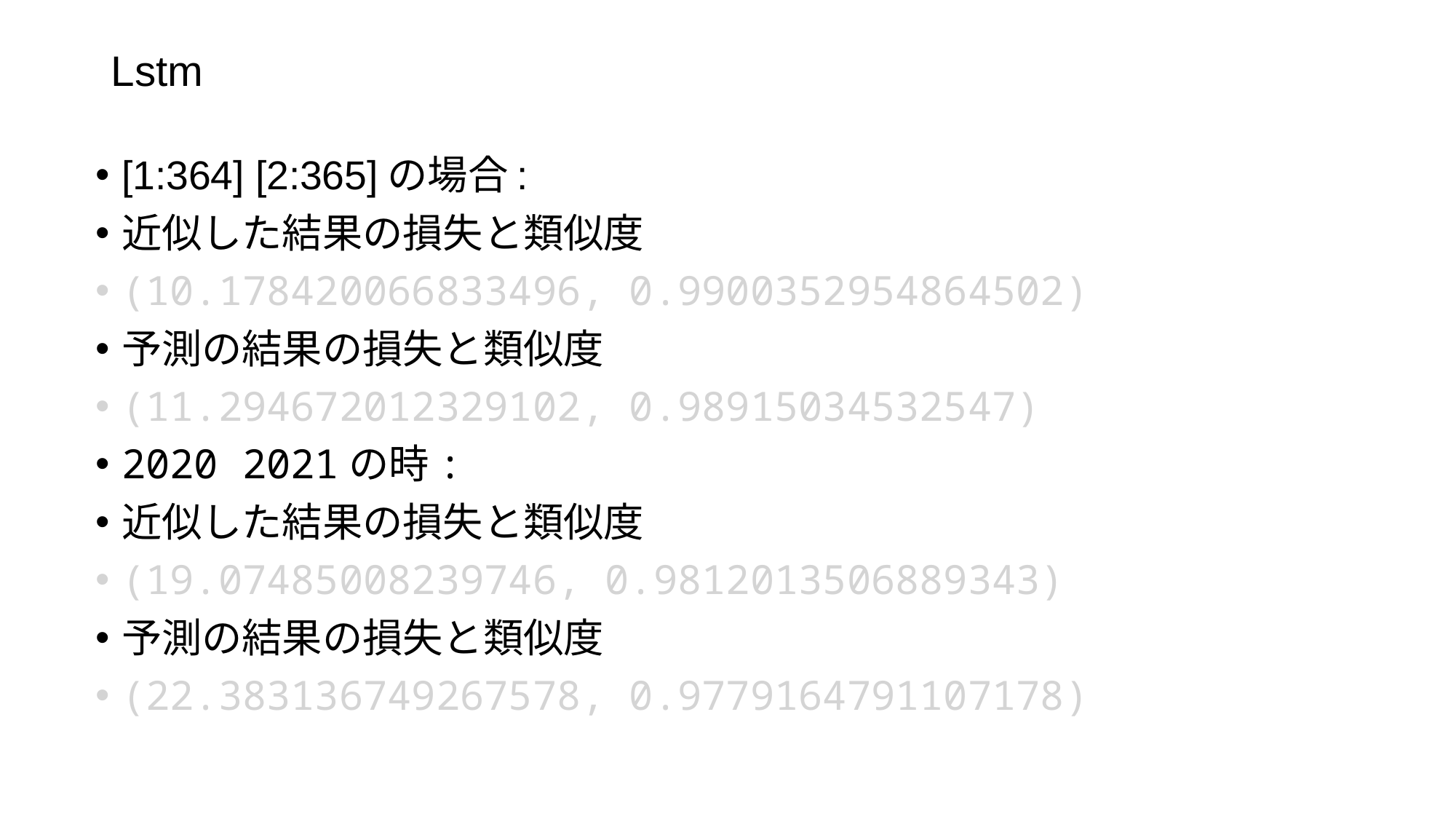

# Lstm
[1:364] [2:365]の場合:
近似した結果の損失と類似度
(10.178420066833496, 0.9900352954864502)
予測の結果の損失と類似度
(11.294672012329102, 0.98915034532547)
2020 2021の時:
近似した結果の損失と類似度
(19.07485008239746, 0.9812013506889343)
予測の結果の損失と類似度
(22.383136749267578, 0.9779164791107178)